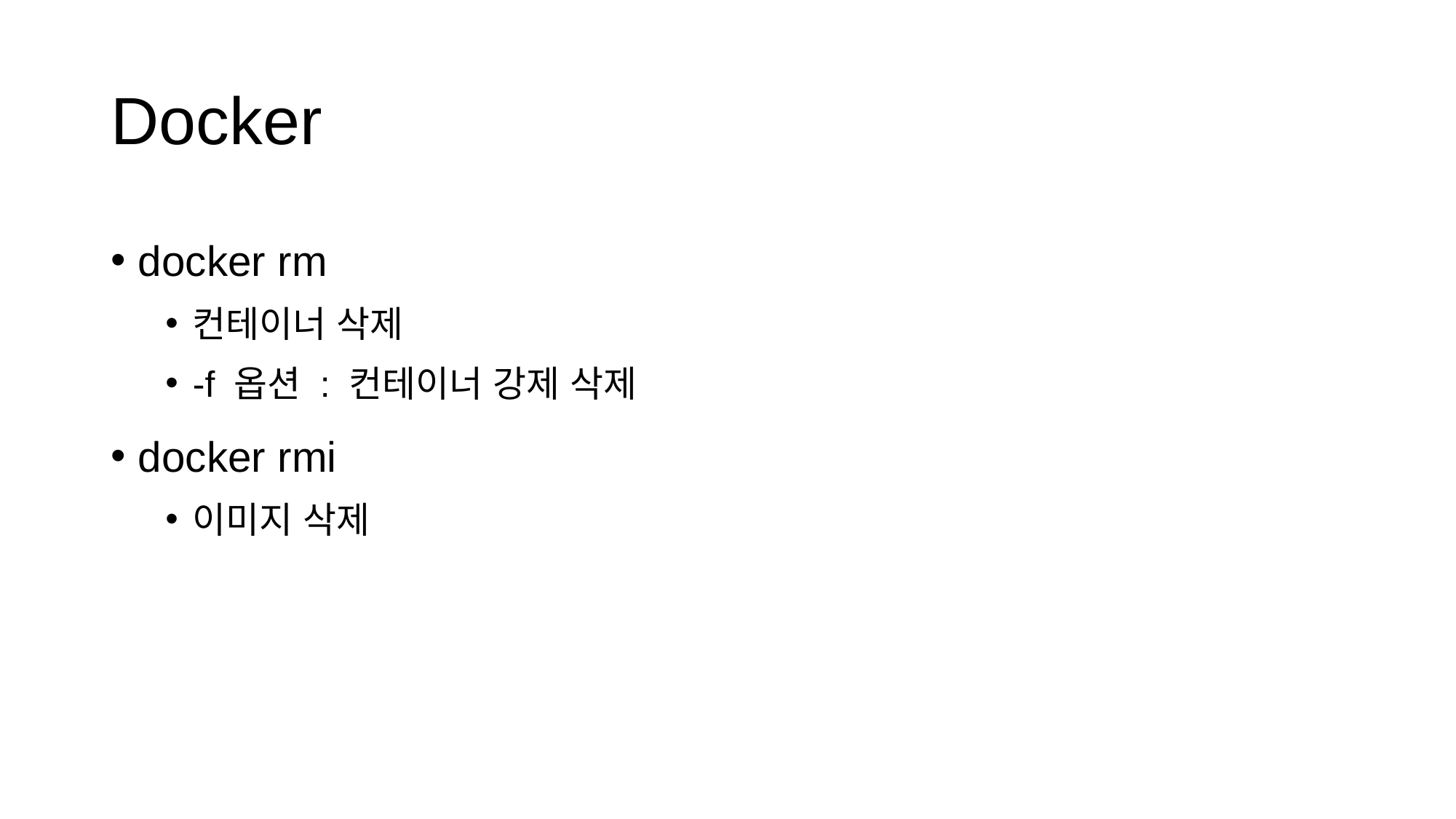

# Docker
docker rm
컨테이너 삭제
-f 옵션 : 컨테이너 강제 삭제
docker rmi
이미지 삭제